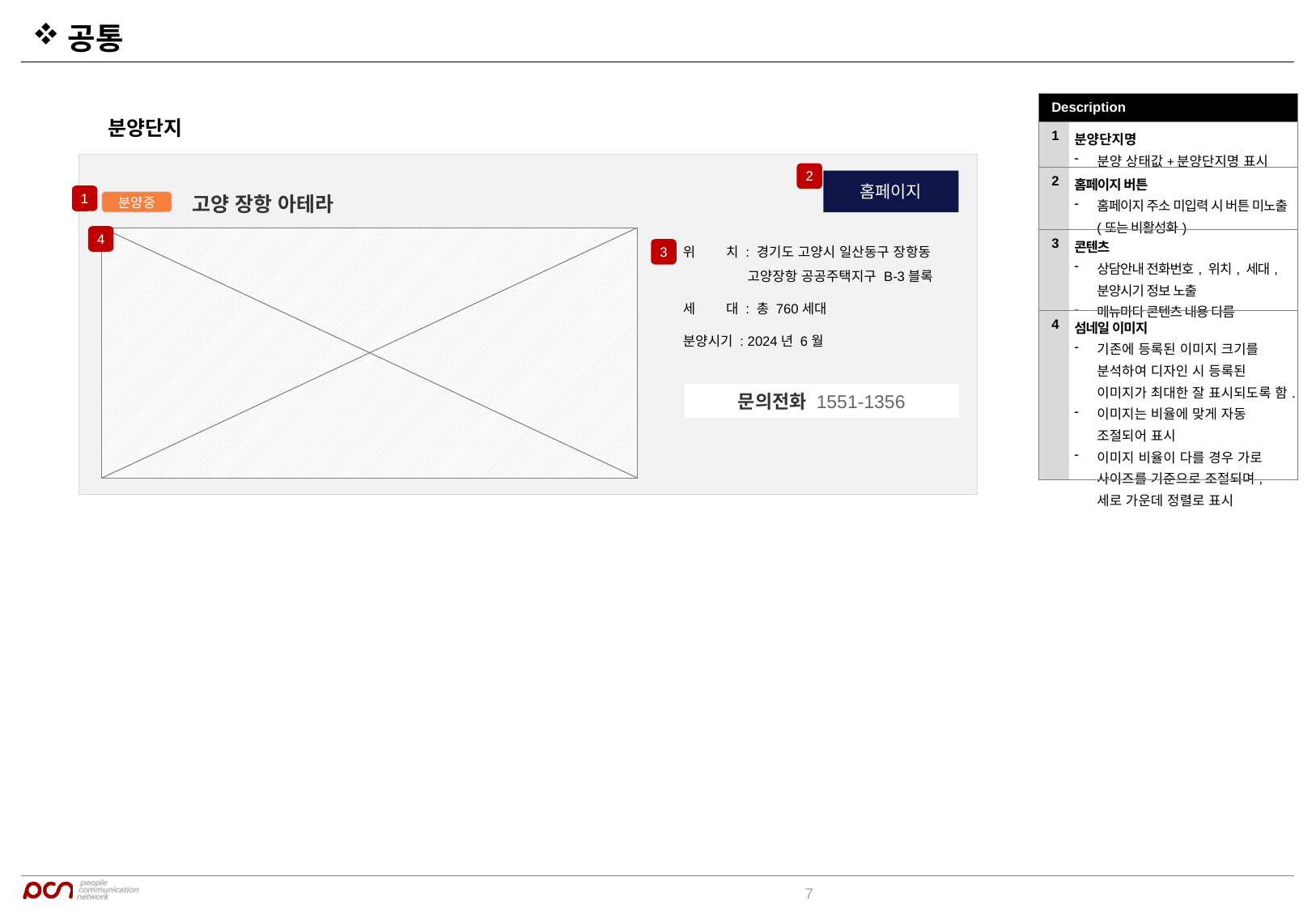

공통
| Description |  |
| --- | --- |
| 1 | 분양단지명 분양 상태값+분양단지명 표시 |
| 2 | 홈페이지 버튼 홈페이지 주소 미입력 시 버튼 미노출(또는 비활성화) |
| 3 | 콘텐츠 상담안내 전화번호, 위치, 세대, 분양시기 정보 노출 메뉴마다 콘텐츠 내용 다름 |
| 4 | 섬네일 이미지 기존에 등록된 이미지 크기를 분석하여 디자인 시 등록된 이미지가 최대한 잘 표시되도록 함. 이미지는 비율에 맞게 자동 조절되어 표시 이미지 비율이 다를 경우 가로 사이즈를 기준으로 조절되며, 세로 가운데 정렬로 표시 |
분양단지

2
홈페이지
고양 장항 아테라
1
분양중
4

위        치 : 경기도 고양시 일산동구 장항동
                고양장항 공공주택지구 B-3블록
세        대 : 총 760세대
분양시기 : 2024년 6월
3
문의전화 1551-1356